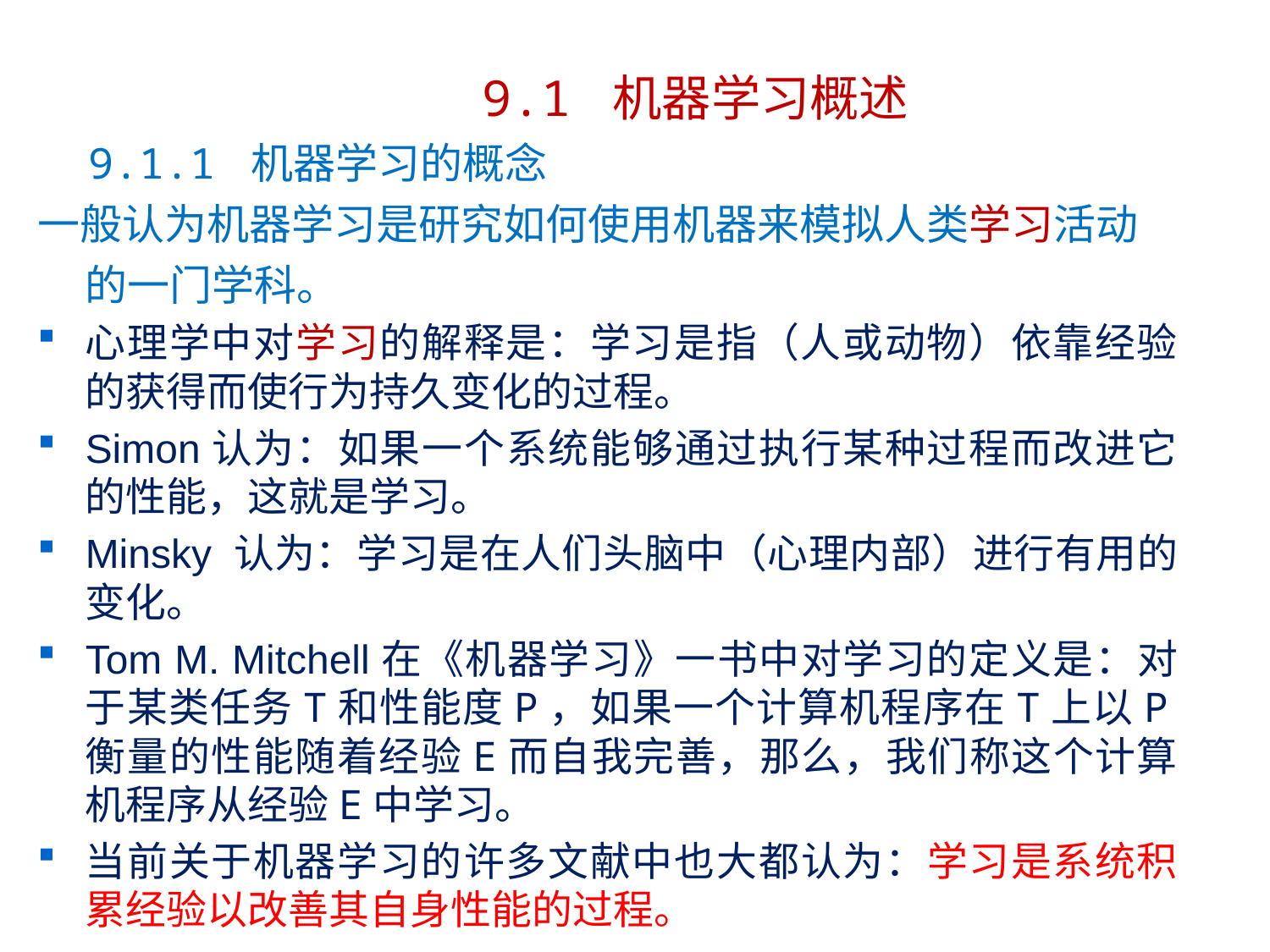

9.1 机器学习概述
  9.1.1 机器学习的概念
一般认为机器学习是研究如何使用机器来模拟人类学习活动的一门学科。
心理学中对学习的解释是：学习是指（人或动物）依靠经验的获得而使行为持久变化的过程。
Simon认为：如果一个系统能够通过执行某种过程而改进它的性能，这就是学习。
Minsky 认为：学习是在人们头脑中（心理内部）进行有用的变化。
Tom M. Mitchell在《机器学习》一书中对学习的定义是：对于某类任务T和性能度P，如果一个计算机程序在T上以P衡量的性能随着经验E而自我完善，那么，我们称这个计算机程序从经验E中学习。
当前关于机器学习的许多文献中也大都认为：学习是系统积累经验以改善其自身性能的过程。